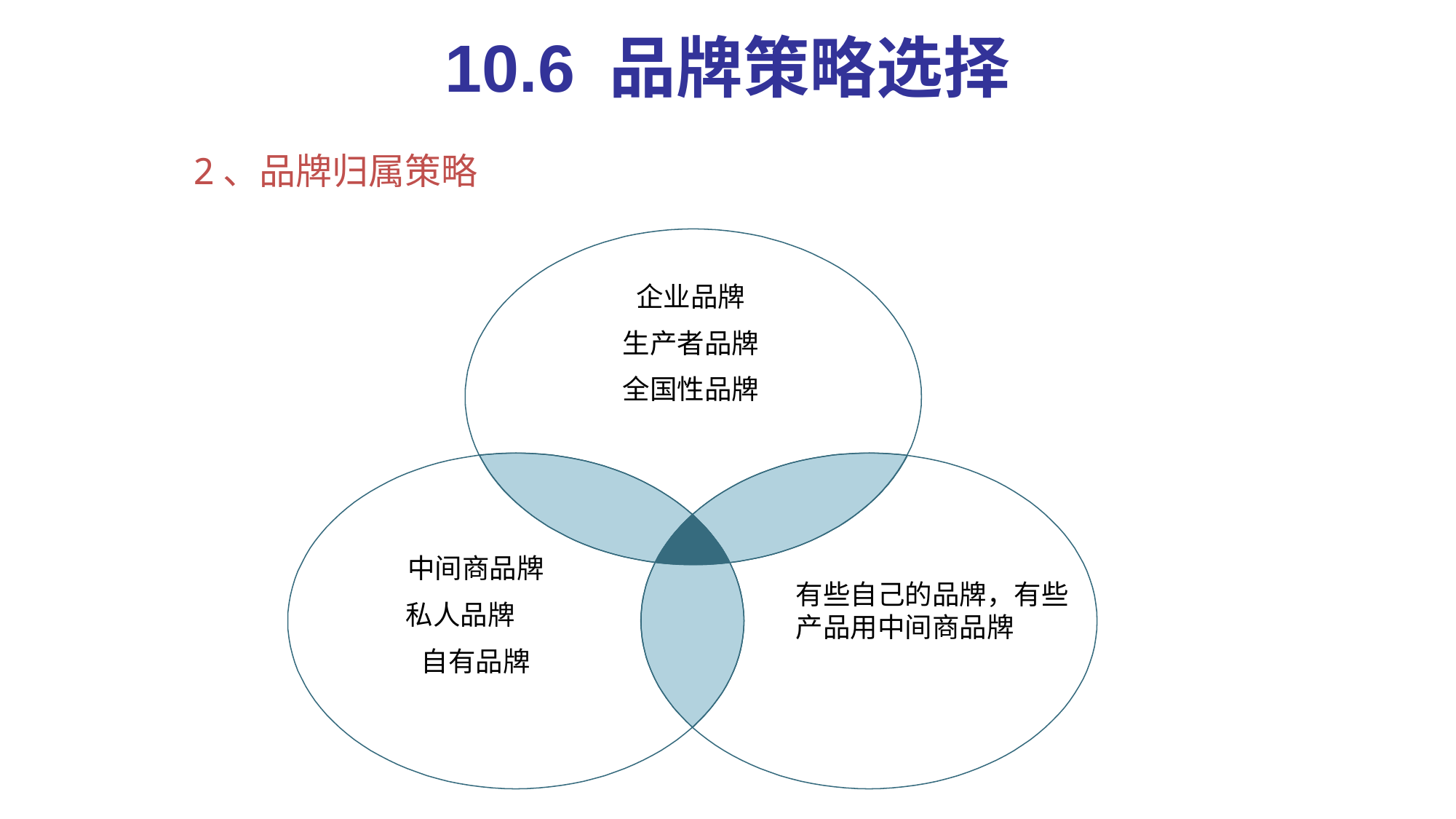

# 10.6 品牌策略选择
     2、品牌归属策略

企业品牌
生产者品牌
全国性品牌
中间商品牌
私人品牌
自有品牌
有些自己的品牌，有些产品用中间商品牌